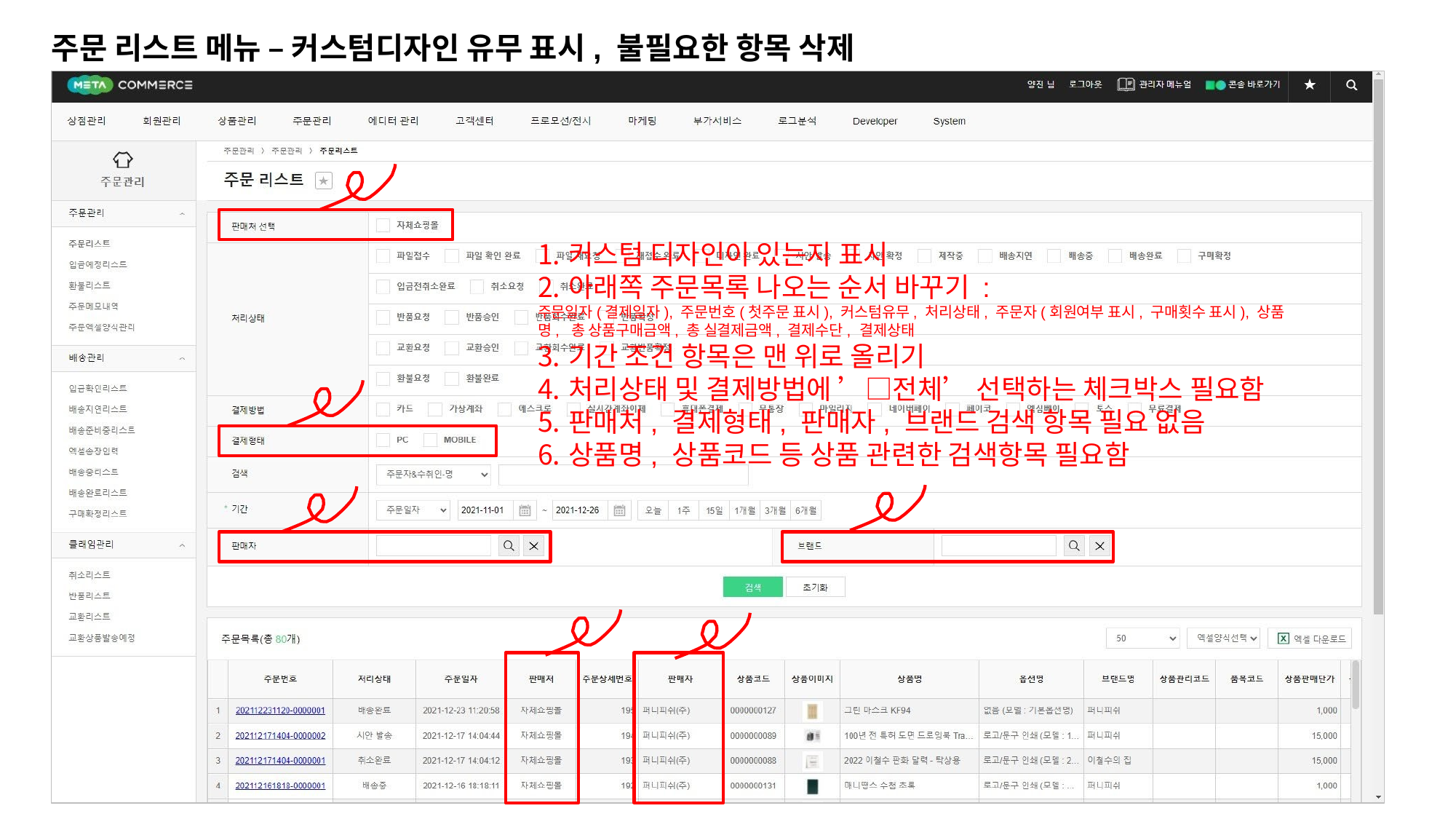

# 주문 리스트 메뉴 – 커스텀디자인 유무 표시, 불필요한 항목 삭제

커스텀 디자인이 있는지 표시
아래쪽 주문목록 나오는 순서 바꾸기 :
주문일자(결제일자), 주문번호(첫주문 표시), 커스텀유무, 처리상태, 주문자(회원여부 표시, 구매횟수 표시), 상품명,  총 상품구매금액, 총 실결제금액, 결제수단, 결제상태
기간 조건 항목은 맨 위로 올리기
처리상태 및 결제방법에 ’□전체’ 선택하는 체크박스 필요함
판매처, 결제형태, 판매자, 브랜드 검색 항목 필요 없음
상품명, 상품코드 등 상품 관련한 검색항목 필요함